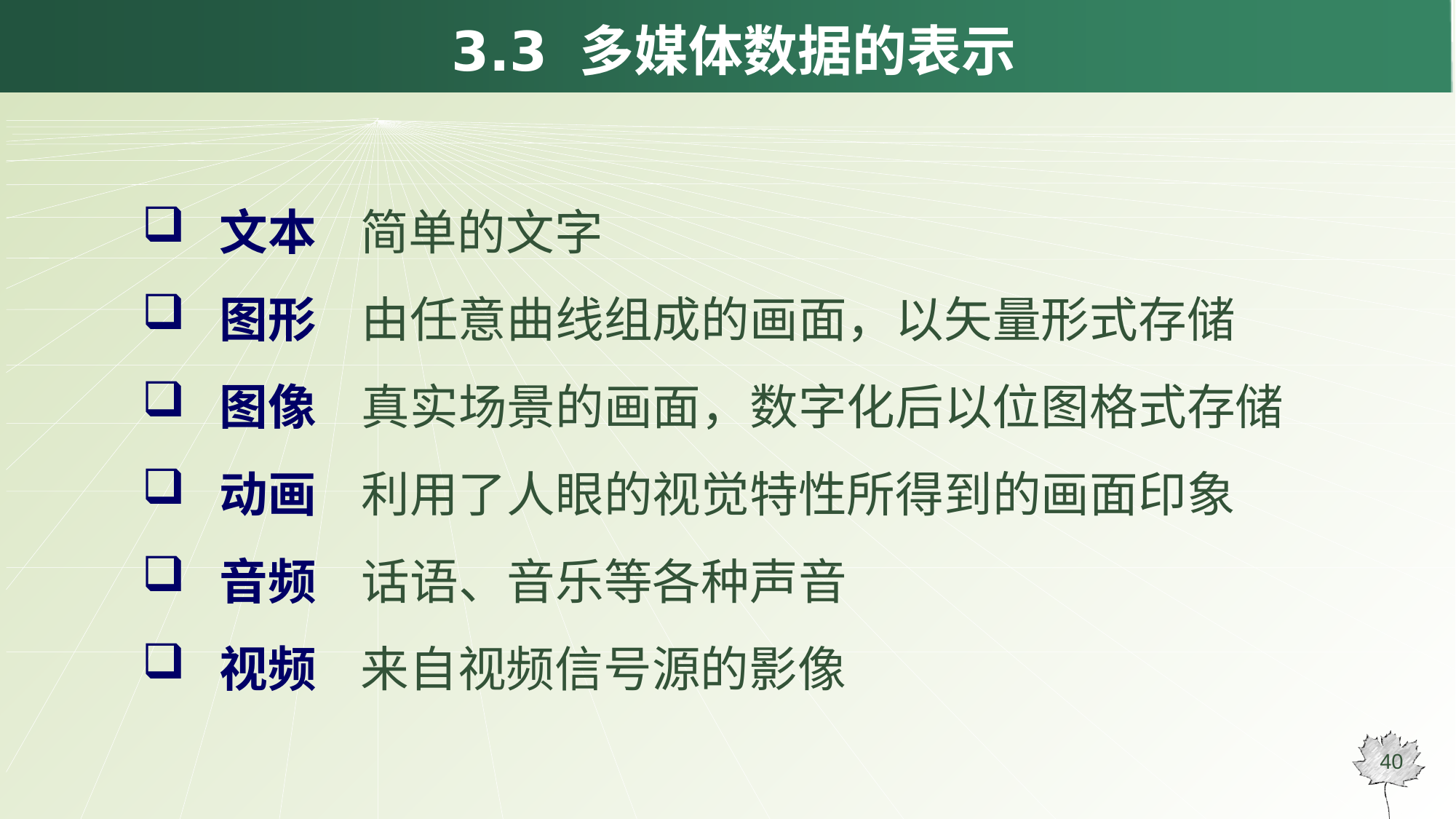

# 3.3 多媒体数据的表示
  文本    简单的文字
  图形    由任意曲线组成的画面，以矢量形式存储
  图像    真实场景的画面，数字化后以位图格式存储
  动画    利用了人眼的视觉特性所得到的画面印象
  音频    话语、音乐等各种声音
  视频    来自视频信号源的影像
40